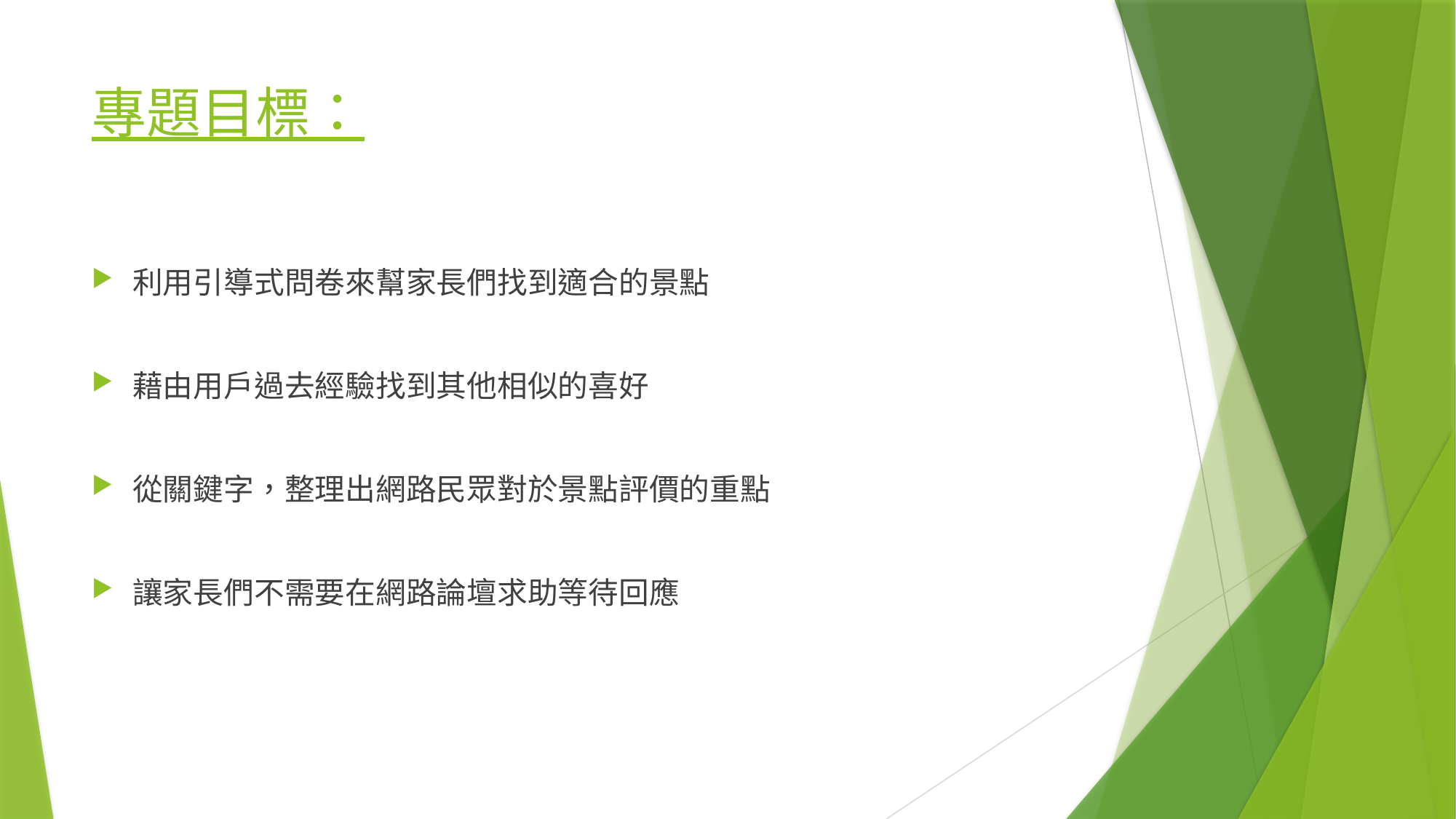

# 專題目標：
利用引導式問卷來幫家長們找到適合的景點

藉由用戶過去經驗找到其他相似的喜好

從關鍵字，整理出網路民眾對於景點評價的重點

讓家長們不需要在網路論壇求助等待回應